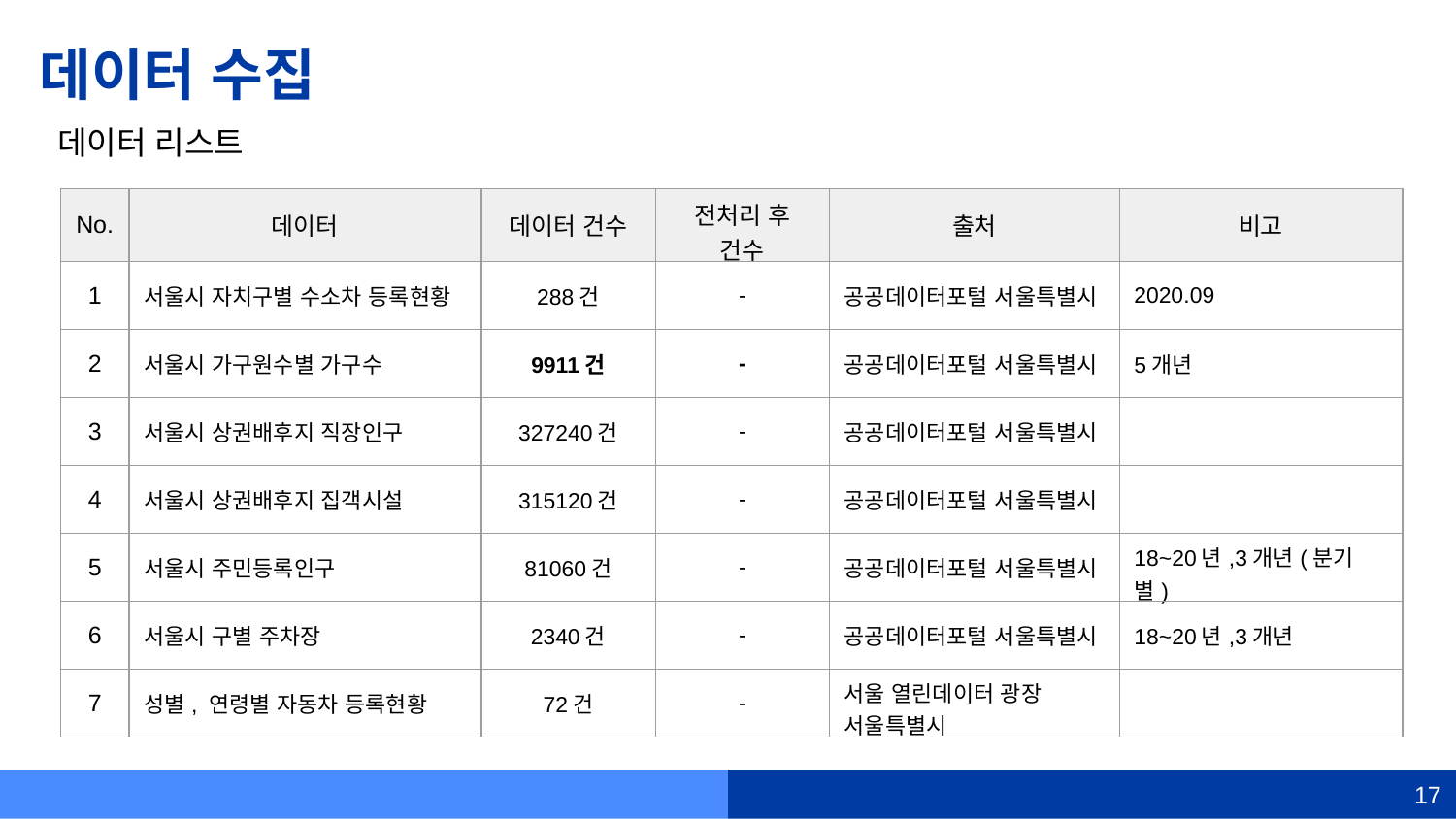

# 데이터 수집
데이터 리스트
| No. | 데이터 | 데이터 건수 | 전처리 후 건수 | 출처 | 비고 |
| --- | --- | --- | --- | --- | --- |
| 1 | 서울시 자치구별 수소차 등록현황 | 288건 | - | 공공데이터포털 서울특별시 | 2020.09 |
| 2 | 서울시 가구원수별 가구수 | 9911건 | - | 공공데이터포털 서울특별시 | 5개년 |
| 3 | 서울시 상권배후지 직장인구 | 327240건 | - | 공공데이터포털 서울특별시 |  |
| 4 | 서울시 상권배후지 집객시설 | 315120건 | - | 공공데이터포털 서울특별시 |  |
| 5 | 서울시 주민등록인구 | 81060건 | - | 공공데이터포털 서울특별시 | 18~20년,3개년(분기별) |
| 6 | 서울시 구별 주차장 | 2340건 | - | 공공데이터포털 서울특별시 | 18~20년,3개년 |
| 7 | 성별, 연령별 자동차 등록현황 | 72건 | - | 서울 열린데이터 광장 서울특별시 |  |
17